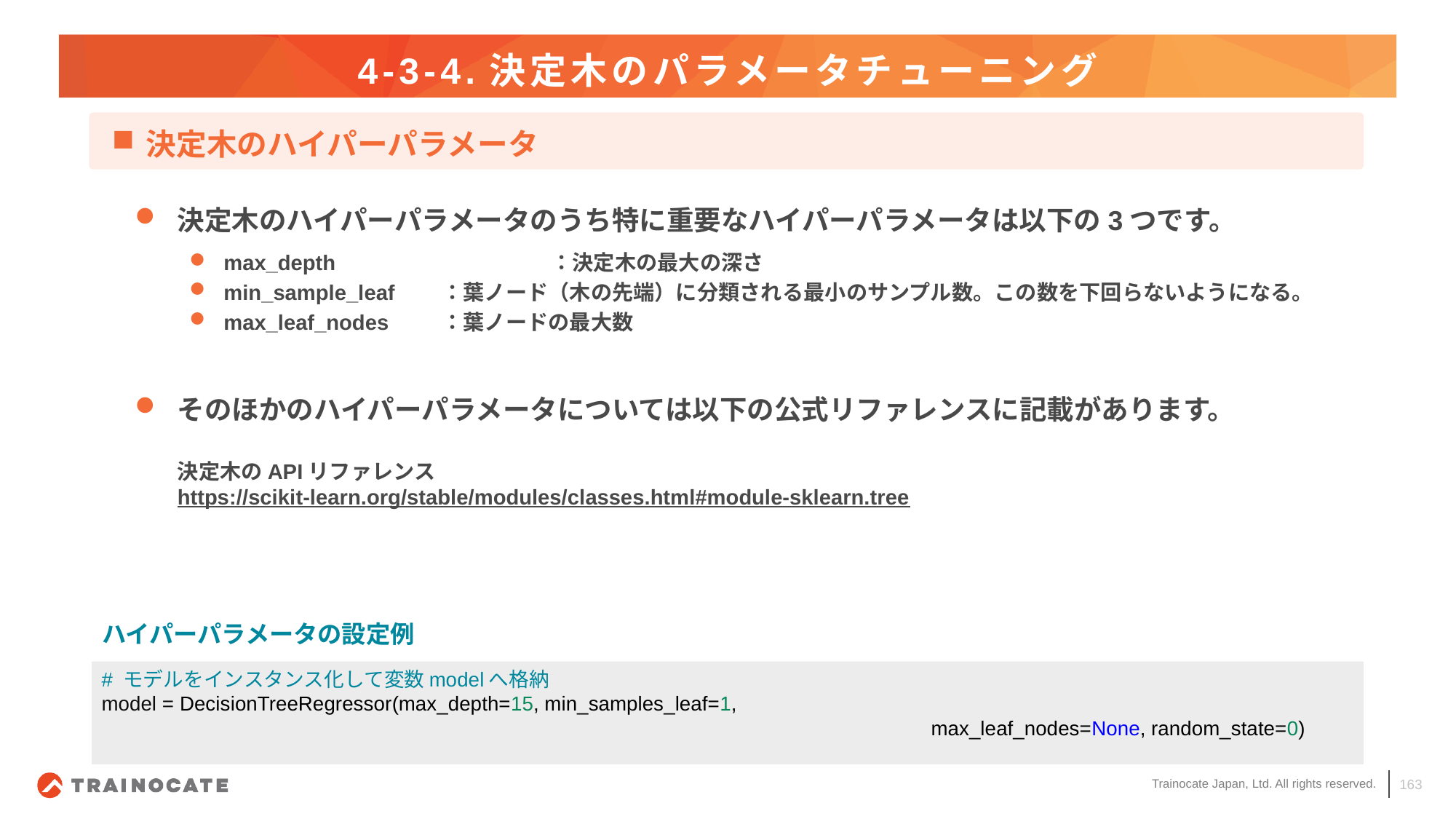

# 4-3-4.決定木のパラメータチューニング
決定木のハイパーパラメータ
決定木のハイパーパラメータのうち特に重要なハイパーパラメータは以下の3つです。
max_depth		：決定木の最大の深さ
min_sample_leaf	：葉ノード（木の先端）に分類される最小のサンプル数。この数を下回らないようになる。
max_leaf_nodes	：葉ノードの最大数
そのほかのハイパーパラメータについては以下の公式リファレンスに記載があります。
決定木のAPIリファレンス
https://scikit-learn.org/stable/modules/classes.html#module-sklearn.tree
ハイパーパラメータの設定例
# モデルをインスタンス化して変数modelへ格納
model = DecisionTreeRegressor(max_depth=15, min_samples_leaf=1,
								max_leaf_nodes=None, random_state=0)

163